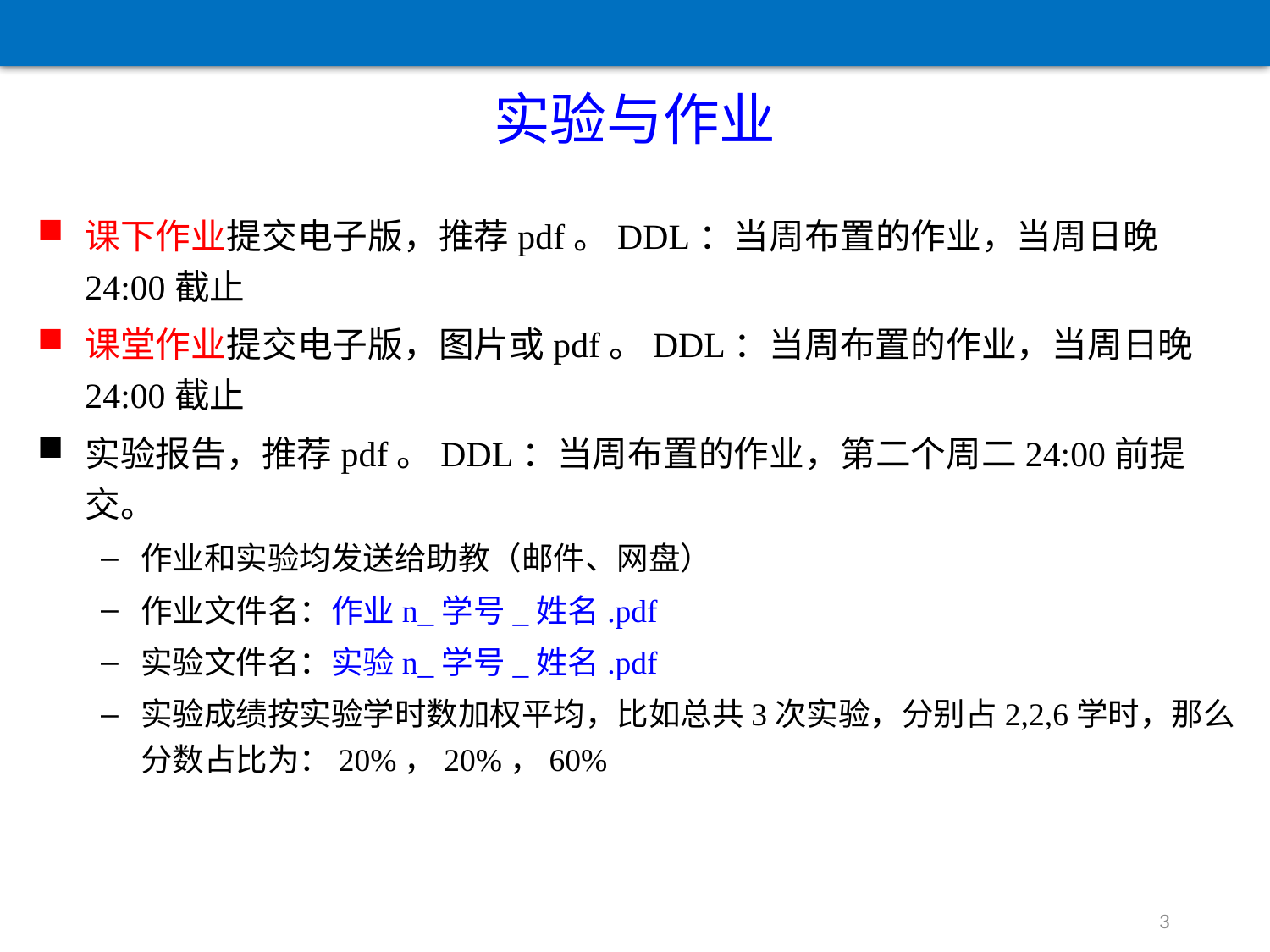

实验与作业
课下作业提交电子版，推荐pdf。DDL：当周布置的作业，当周日晚24:00截止
课堂作业提交电子版，图片或pdf。DDL：当周布置的作业，当周日晚24:00截止
实验报告，推荐pdf。DDL：当周布置的作业，第二个周二24:00前提交。
作业和实验均发送给助教（邮件、网盘）
作业文件名：作业n_学号_姓名.pdf
实验文件名：实验n_学号_姓名.pdf
实验成绩按实验学时数加权平均，比如总共3次实验，分别占2,2,6学时，那么分数占比为：20%，20%，60%
3